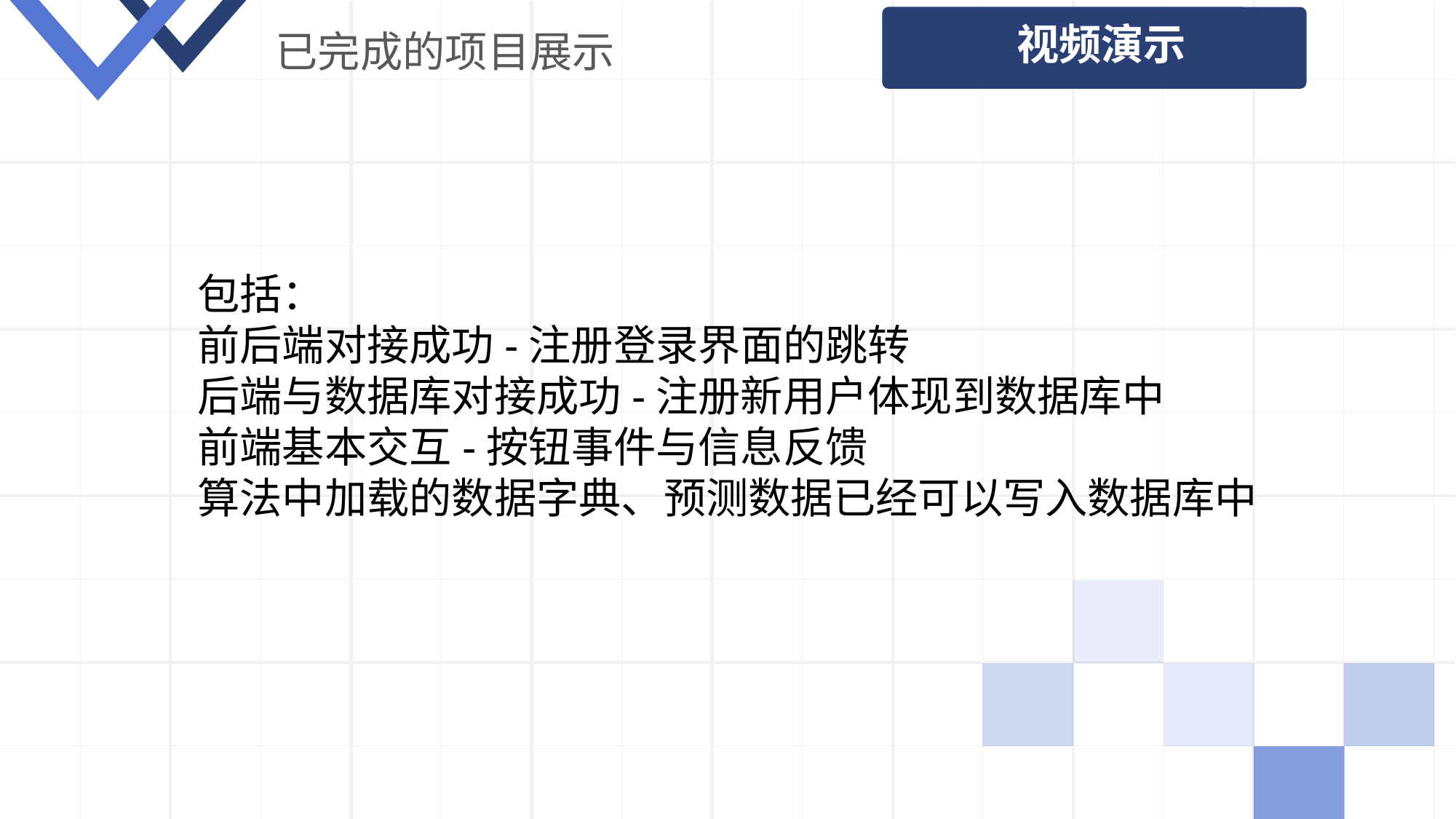

已完成的项目展示

视频演示
包括：
前后端对接成功-注册登录界面的跳转
后端与数据库对接成功-注册新用户体现到数据库中
前端基本交互-按钮事件与信息反馈
算法中加载的数据字典、预测数据已经可以写入数据库中